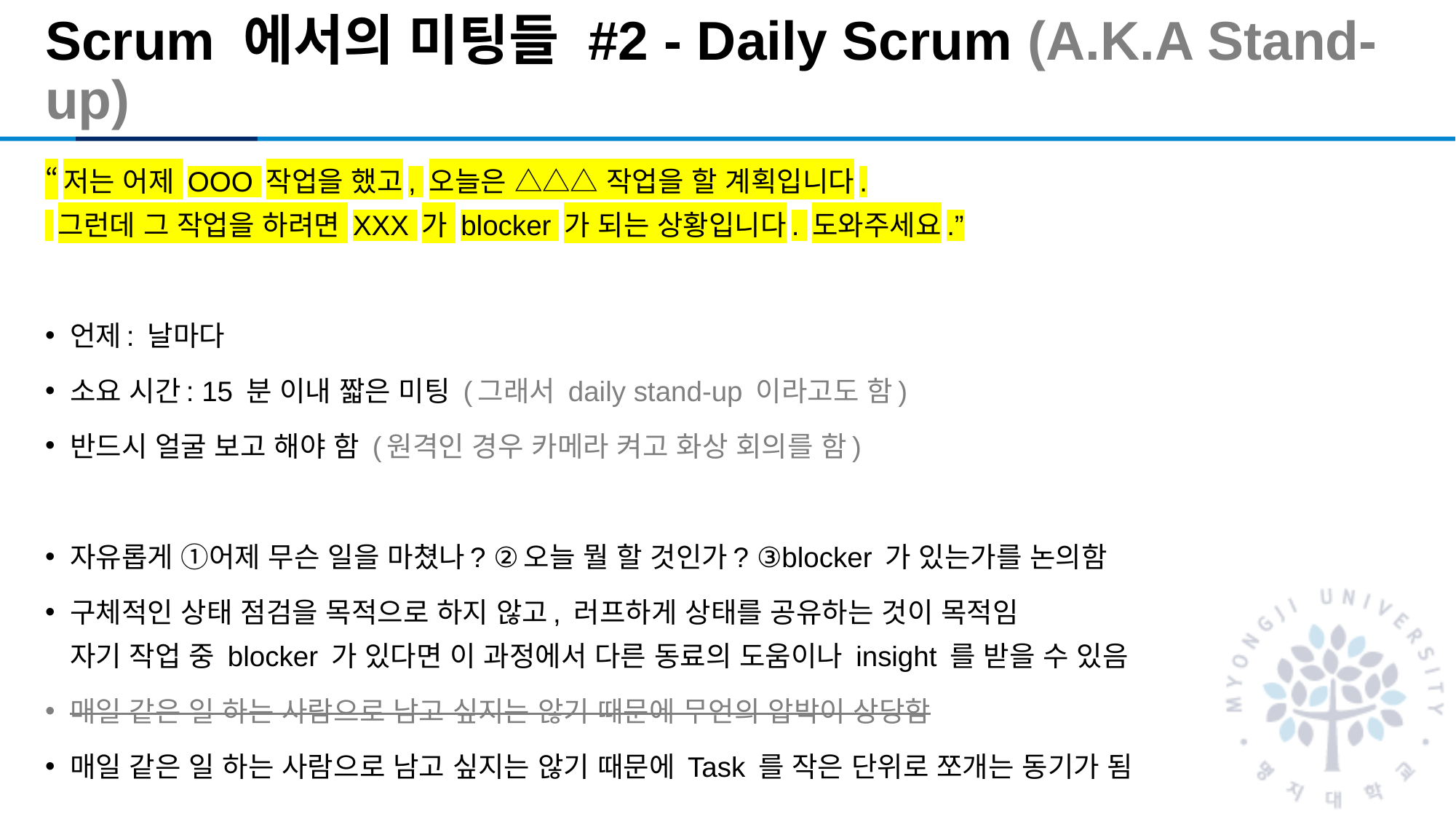

# Scrum 에서의 미팅들 #2 - Daily Scrum (A.K.A Stand-up)
“저는 어제 OOO 작업을 했고, 오늘은 △△△ 작업을 할 계획입니다.
 그런데 그 작업을 하려면 XXX 가 blocker 가 되는 상황입니다. 도와주세요.”

언제: 날마다
소요 시간: 15 분 이내 짧은 미팅 (그래서 daily stand-up 이라고도 함)
반드시 얼굴 보고 해야 함 (원격인 경우 카메라 켜고 화상 회의를 함)

자유롭게 ①어제 무슨 일을 마쳤나? ②오늘 뭘 할 것인가? ③blocker 가 있는가를 논의함
구체적인 상태 점검을 목적으로 하지 않고, 러프하게 상태를 공유하는 것이 목적임
자기 작업 중 blocker 가 있다면 이 과정에서 다른 동료의 도움이나 insight 를 받을 수 있음
매일 같은 일 하는 사람으로 남고 싶지는 않기 때문에 무언의 압박이 상당함
매일 같은 일 하는 사람으로 남고 싶지는 않기 때문에 Task 를 작은 단위로 쪼개는 동기가 됨